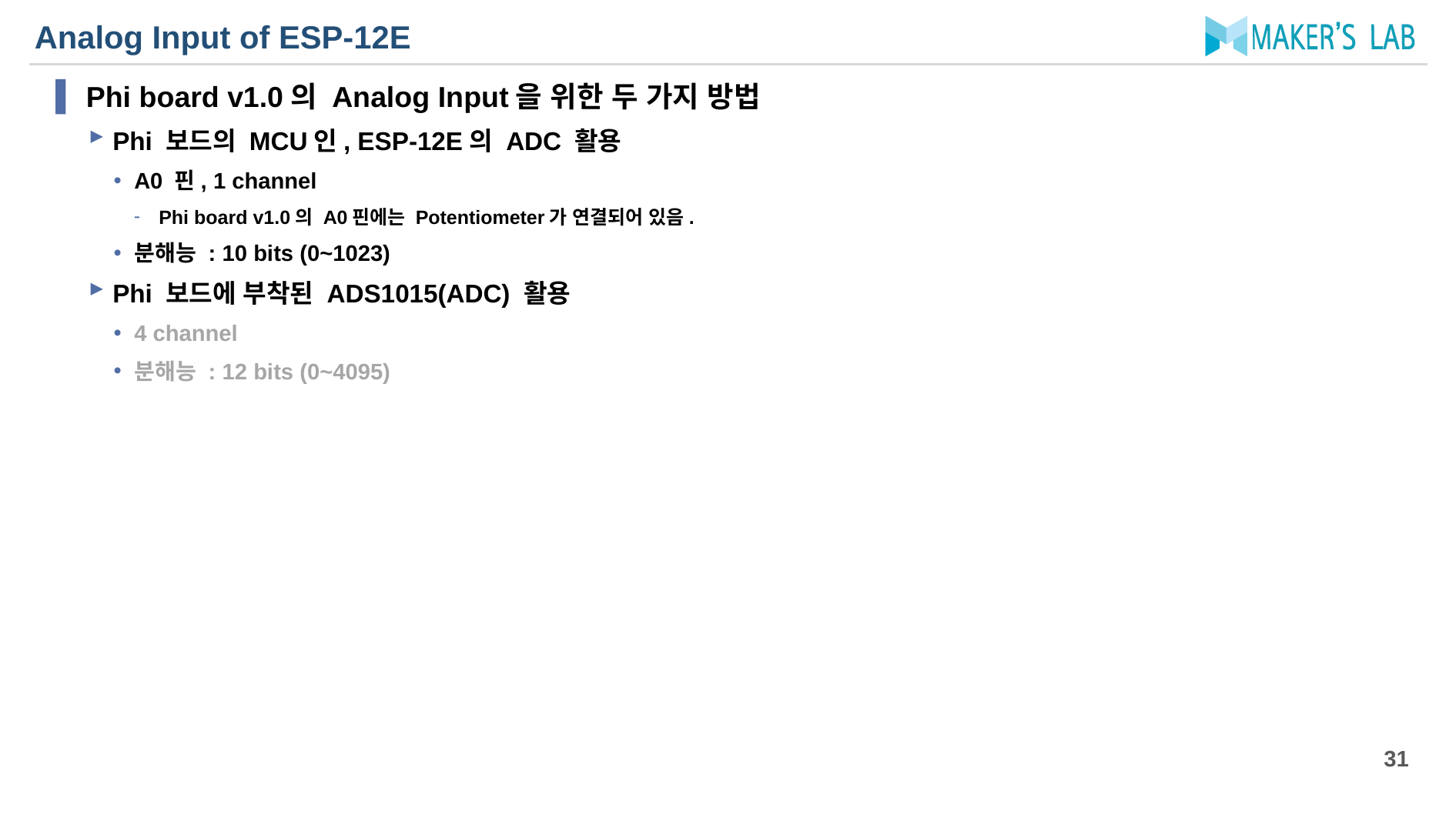

# Analog Input of ESP-12E
Phi board v1.0의 Analog Input을 위한 두 가지 방법
Phi 보드의 MCU인, ESP-12E의 ADC 활용
A0 핀, 1 channel
Phi board v1.0의 A0핀에는 Potentiometer가 연결되어 있음.
분해능 : 10 bits (0~1023)
Phi 보드에 부착된 ADS1015(ADC) 활용
4 channel
분해능 : 12 bits (0~4095)

31